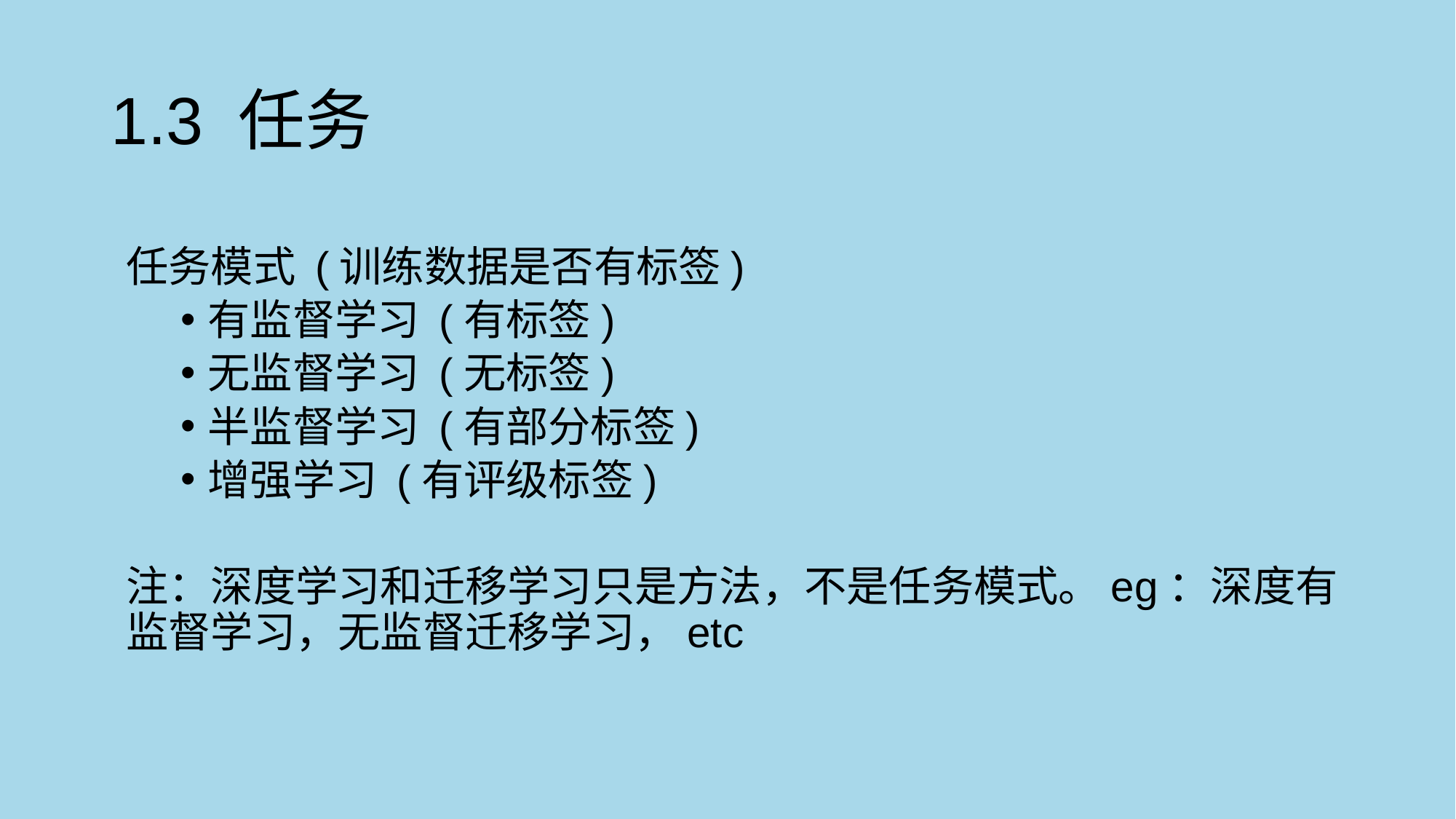

# 1.3 任务

任务模式 (训练数据是否有标签)
有监督学习 (有标签)
无监督学习 (无标签)
半监督学习 (有部分标签)
增强学习 (有评级标签)

注：深度学习和迁移学习只是方法，不是任务模式。eg：深度有监督学习，无监督迁移学习，etc